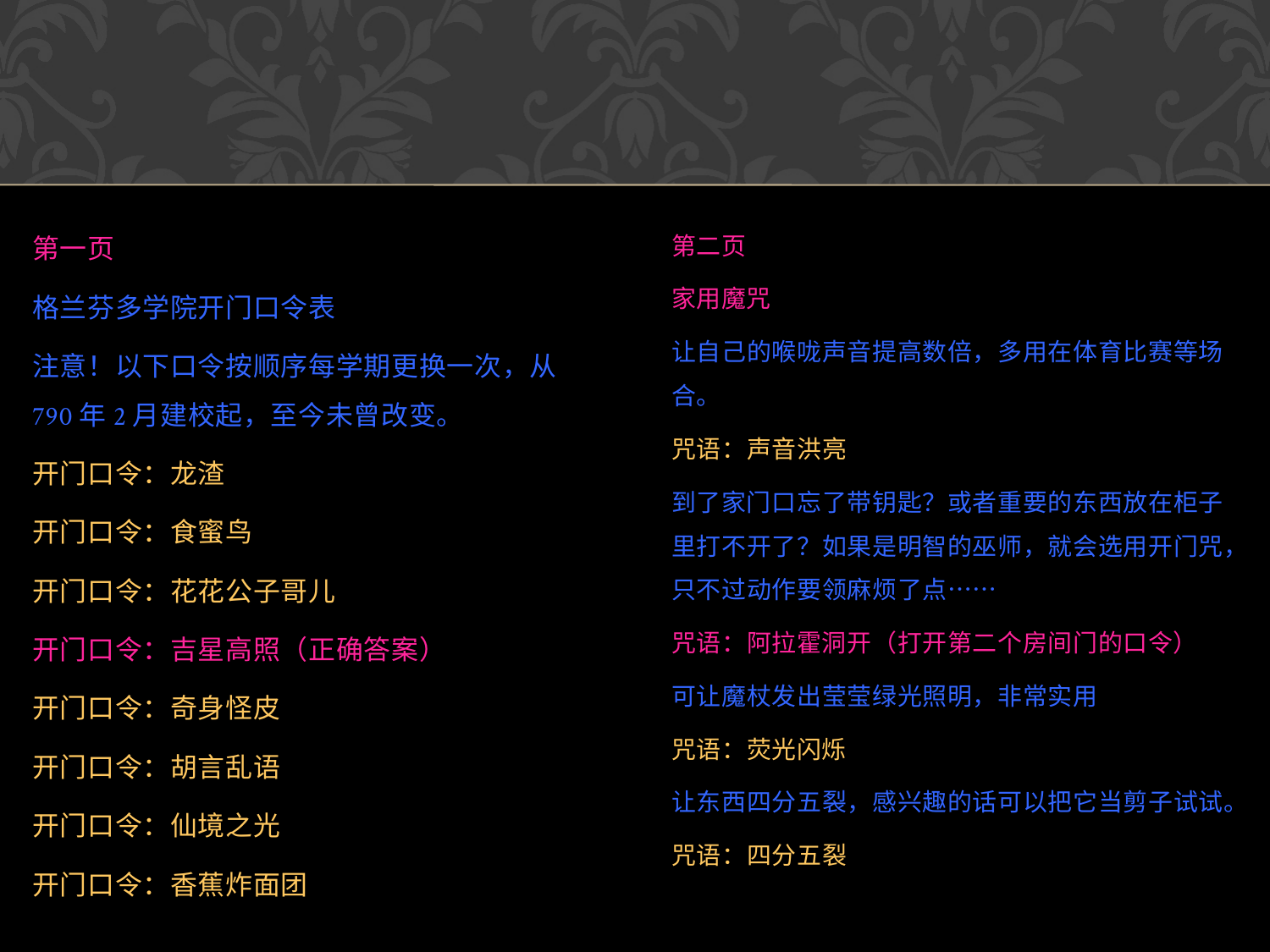

第一页
格兰芬多学院开门口令表
注意！以下口令按顺序每学期更换一次，从790年2月建校起，至今未曾改变。
开门口令：龙渣
开门口令：食蜜鸟
开门口令：花花公子哥儿
开门口令：吉星高照（正确答案）
开门口令：奇身怪皮
开门口令：胡言乱语
开门口令：仙境之光
开门口令：香蕉炸面团

第二页
家用魔咒
让自己的喉咙声音提高数倍，多用在体育比赛等场合。
咒语：声音洪亮
到了家门口忘了带钥匙？或者重要的东西放在柜子里打不开了？如果是明智的巫师，就会选用开门咒，只不过动作要领麻烦了点……
咒语：阿拉霍洞开（打开第二个房间门的口令）
可让魔杖发出莹莹绿光照明，非常实用
咒语：荧光闪烁
让东西四分五裂，感兴趣的话可以把它当剪子试试。
咒语：四分五裂